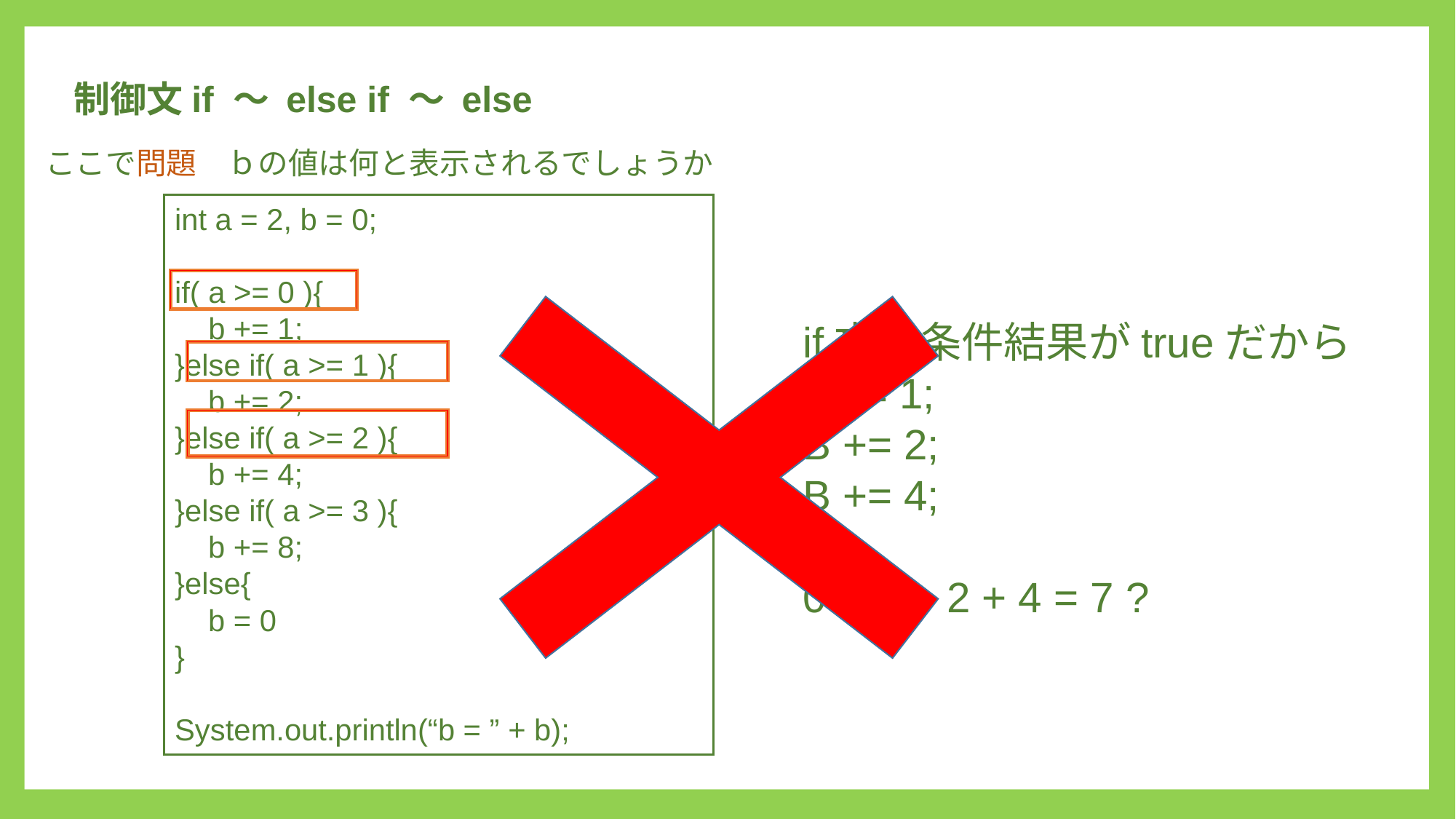

制御文if ～ else if ～ else
ここで問題　ｂの値は何と表示されるでしょうか

int a = 2, b = 0;

if( a >= 0 ){
    b += 1;
}else if( a >= 1 ){
    b += 2;
}else if( a >= 2 ){
    b += 4;
}else if( a >= 3 ){
    b += 8;
}else{
    b = 0
}

System.out.println(“b = ” + b);

if文で条件結果がtrueだから
b += 1;
B += 2;
B += 4;

0 + 1 + 2 + 4 = 7 ?